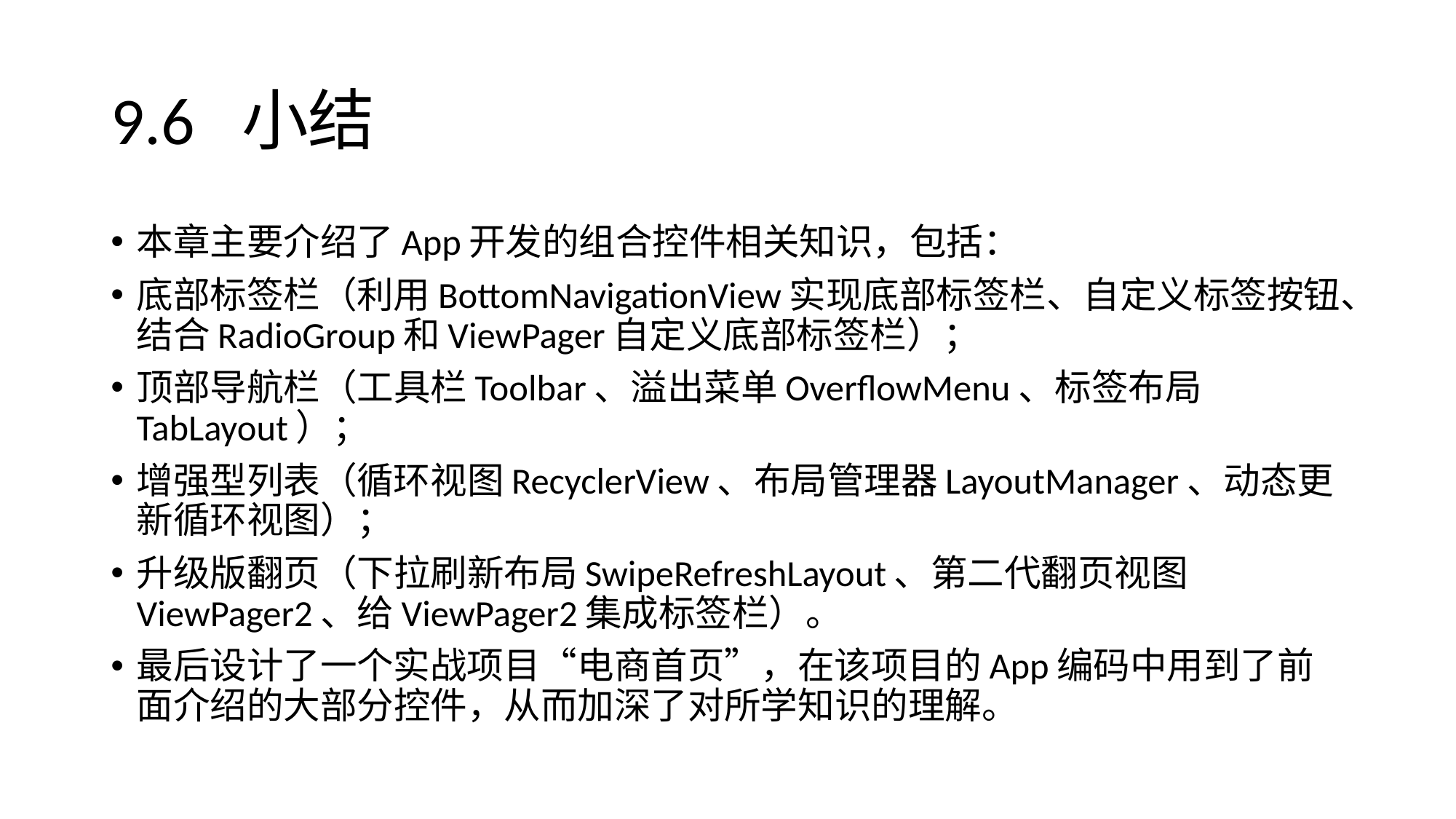

# 9.6  小结
本章主要介绍了App开发的组合控件相关知识，包括：
底部标签栏（利用BottomNavigationView实现底部标签栏、自定义标签按钮、结合RadioGroup和ViewPager自定义底部标签栏）；
顶部导航栏（工具栏Toolbar、溢出菜单OverflowMenu、标签布局TabLayout）；
增强型列表（循环视图RecyclerView、布局管理器LayoutManager、动态更新循环视图）；
升级版翻页（下拉刷新布局SwipeRefreshLayout、第二代翻页视图ViewPager2、给ViewPager2集成标签栏）。
最后设计了一个实战项目“电商首页”，在该项目的App编码中用到了前面介绍的大部分控件，从而加深了对所学知识的理解。